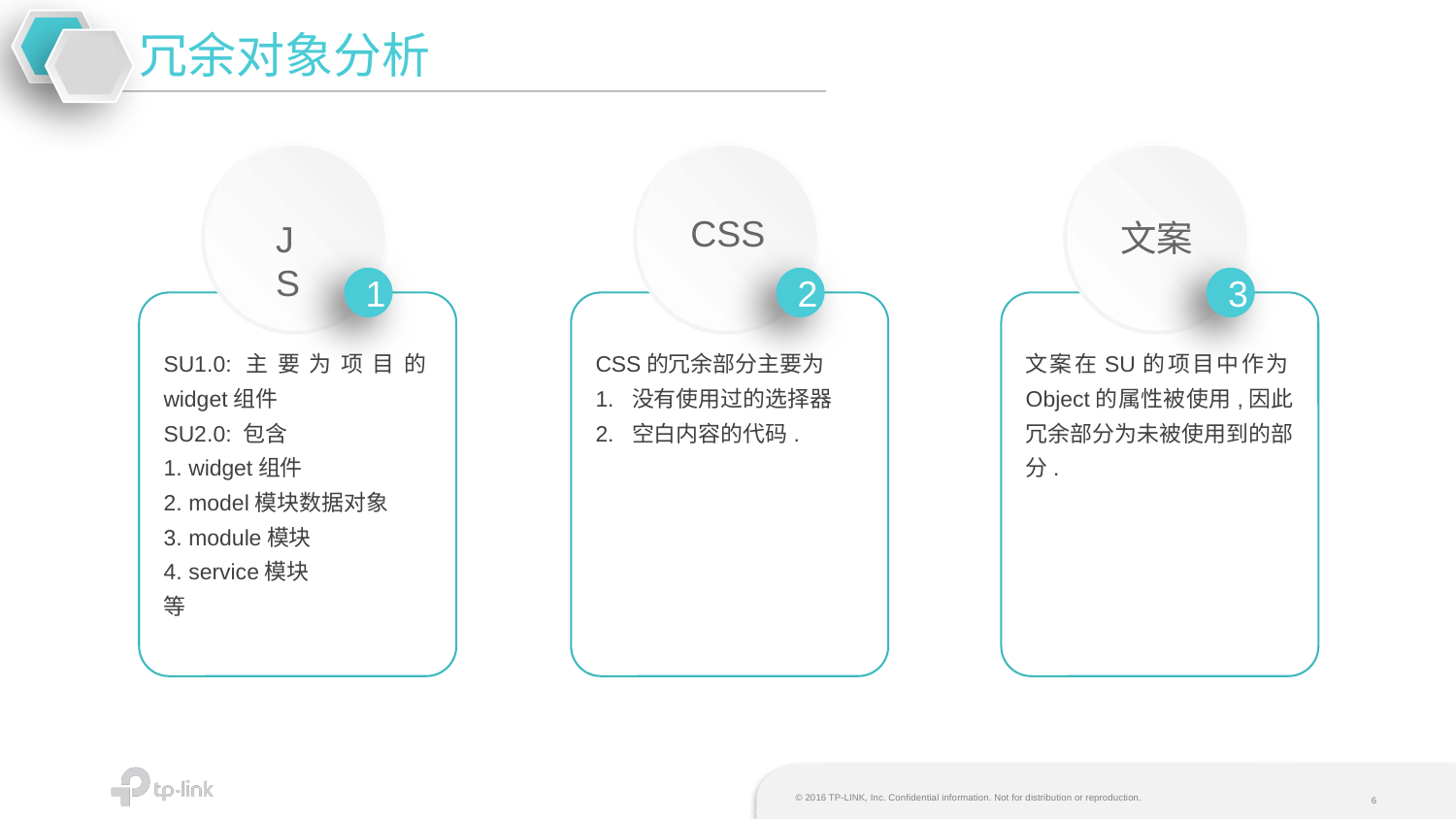

冗余对象分析

JS
1

SU1.0:主要为项目的widget组件
SU2.0: 包含
1. widget组件
2. model模块数据对象
3. module模块
4. service模块
等

CSS
2

CSS的冗余部分主要为
没有使用过的选择器
空白内容的代码.

文案
3

文案在SU的项目中作为Object的属性被使用,因此冗余部分为未被使用到的部分.